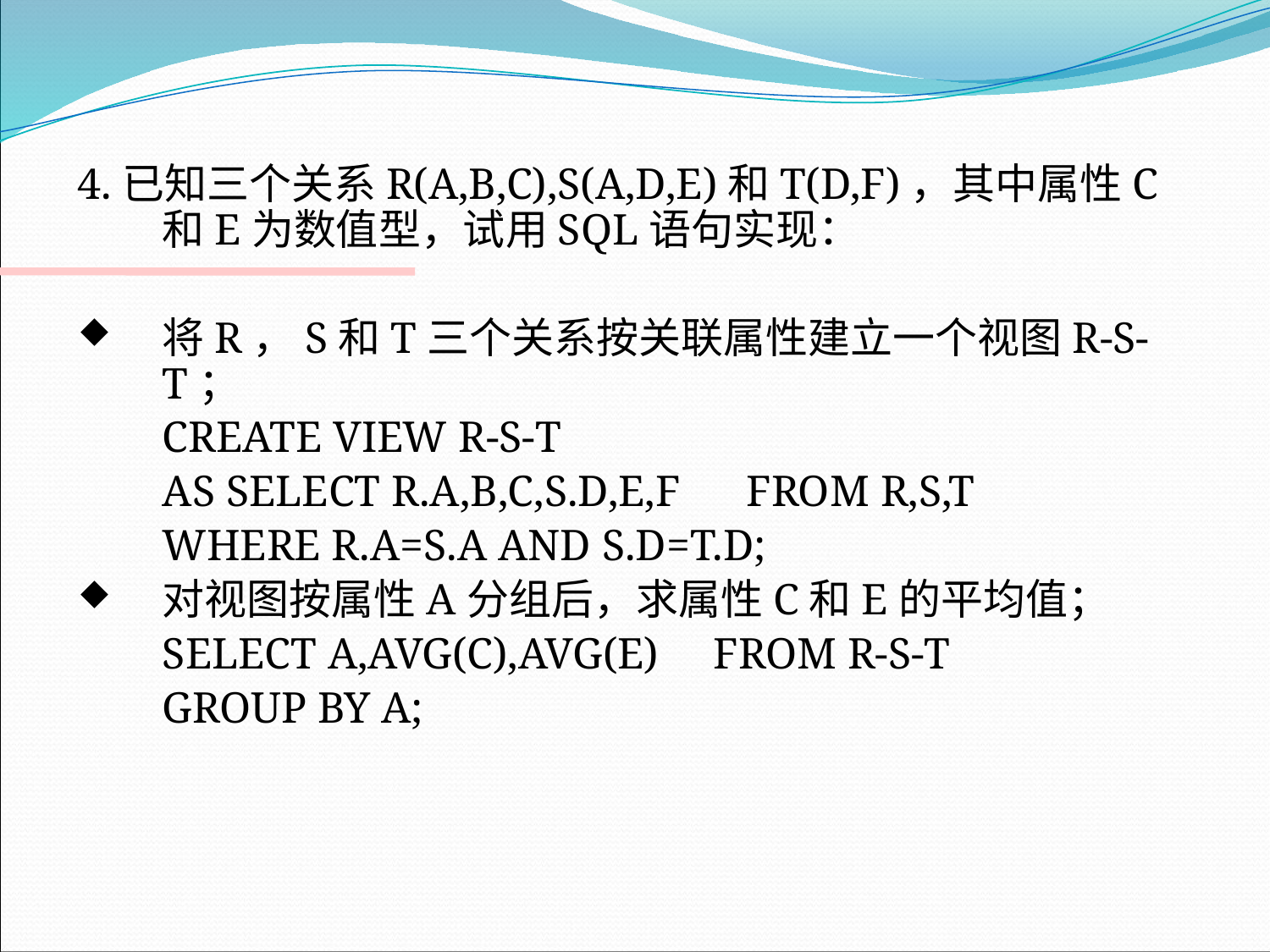

4.已知三个关系R(A,B,C),S(A,D,E)和T(D,F)，其中属性C和E为数值型，试用SQL语句实现：

将R，S和T三个关系按关联属性建立一个视图R-S-T；
	CREATE VIEW R-S-T
	AS SELECT R.A,B,C,S.D,E,F      FROM R,S,T
	WHERE R.A=S.A AND S.D=T.D;
对视图按属性A分组后，求属性C和E的平均值；
	SELECT A,AVG(C),AVG(E)     FROM R-S-T
   	GROUP BY A;

411